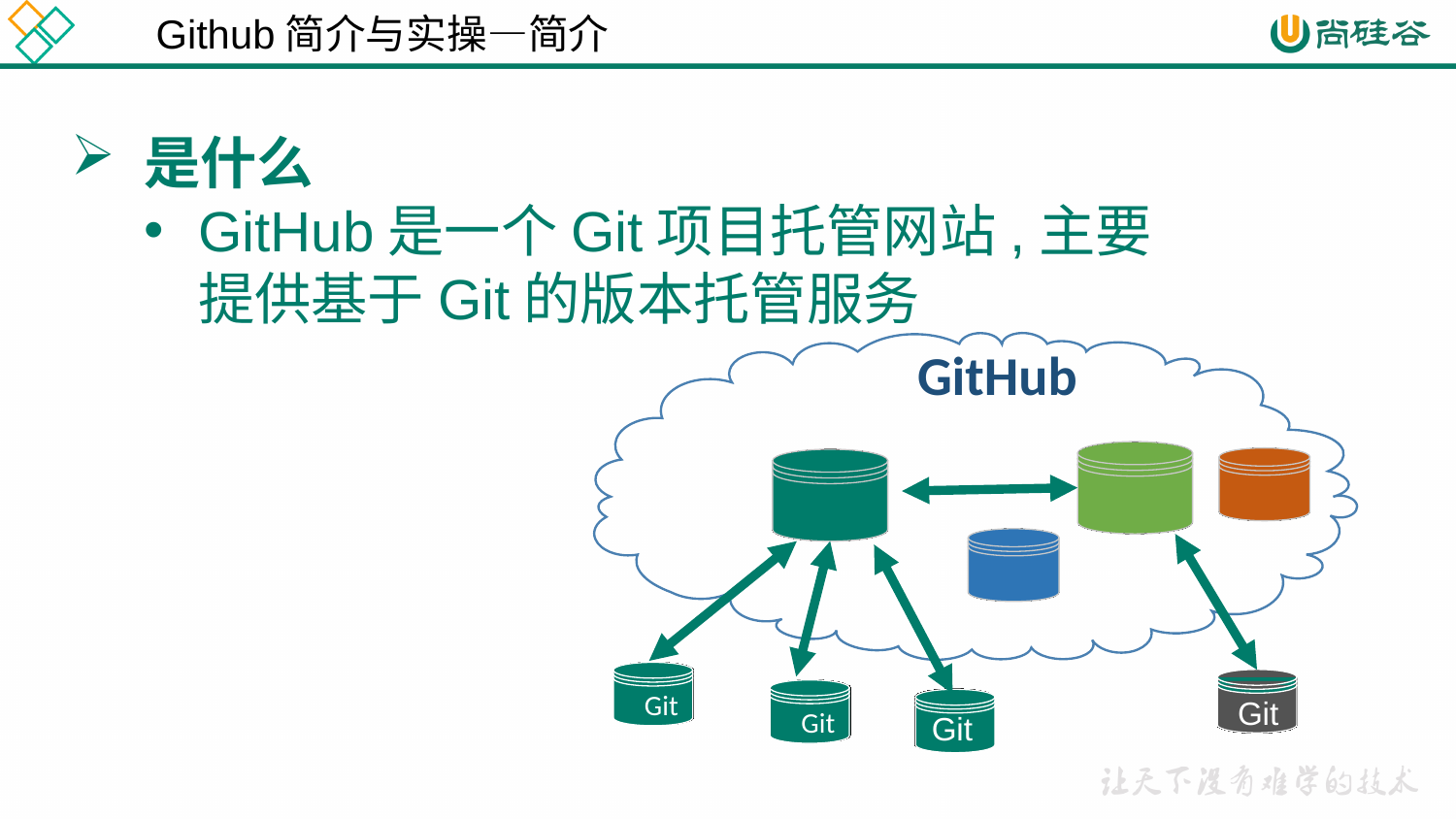

Github简介与实操—简介
是什么
GitHub是一个Git项目托管网站,主要提供基于Git的版本托管服务

GitHub

Git

Git
Git

Git

Git